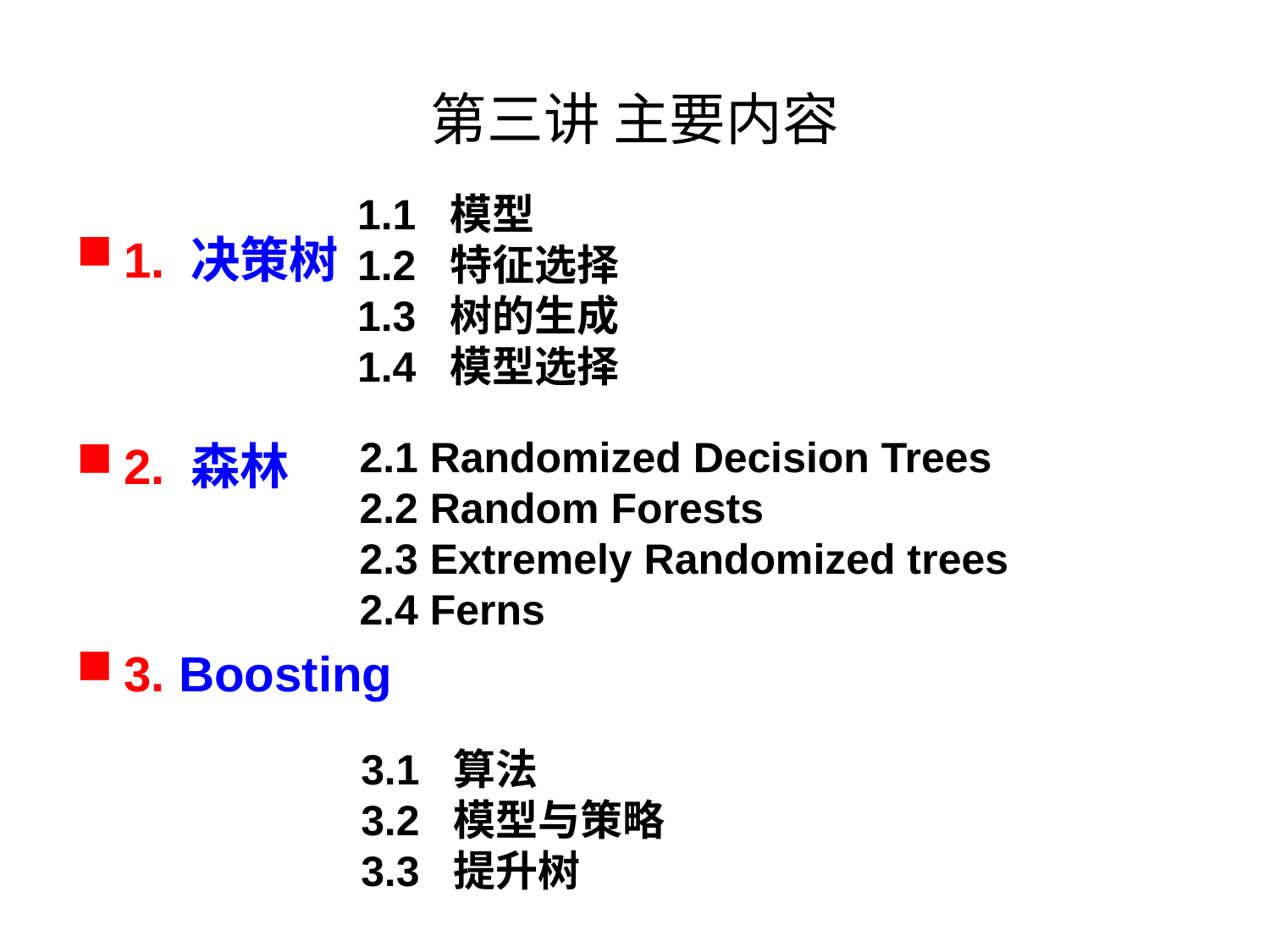

# 第三讲 主要内容
1.1  模型
1.2  特征选择
1.3  树的生成
1.4  模型选择
1. 决策树

2. 森林

3. Boosting
2.1 Randomized Decision Trees
2.2 Random Forests
2.3 Extremely Randomized trees
2.4 Ferns
3.1  算法
3.2  模型与策略
3.3  提升树